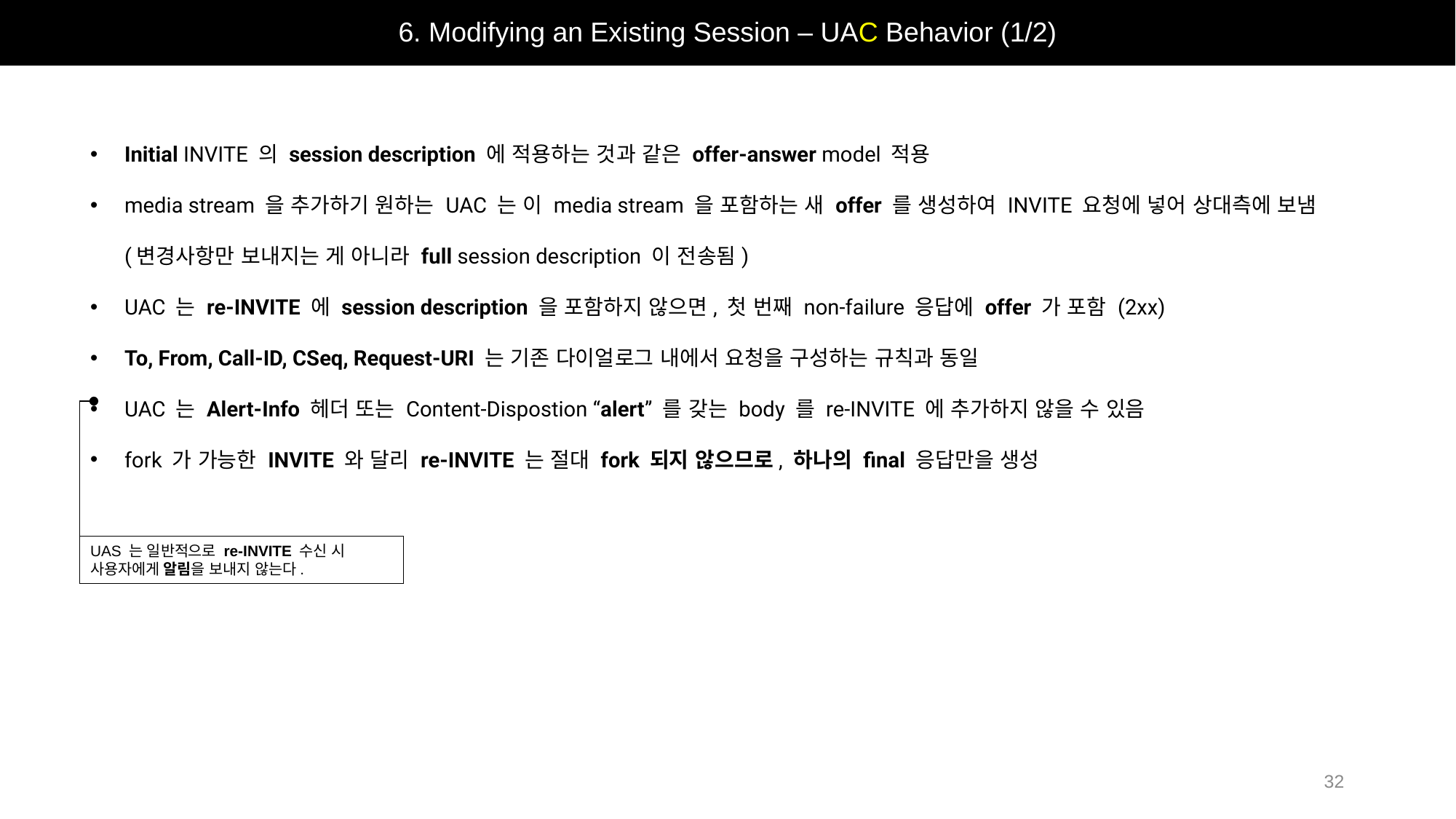

# 6. Modifying an Existing Session – UAC Behavior (1/2)
Initial INVITE 의 session description 에 적용하는 것과 같은 offer-answer model 적용
media stream 을 추가하기 원하는 UAC 는 이 media stream 을 포함하는 새 offer 를 생성하여 INVITE 요청에 넣어 상대측에 보냄
(변경사항만 보내지는 게 아니라 full session description 이 전송됨)
UAC 는 re-INVITE 에 session description 을 포함하지 않으면, 첫 번째 non-failure 응답에 offer 가 포함 (2xx)
To, From, Call-ID, CSeq, Request-URI 는 기존 다이얼로그 내에서 요청을 구성하는 규칙과 동일
UAC 는 Alert-Info 헤더 또는 Content-Dispostion “alert” 를 갖는 body 를 re-INVITE 에 추가하지 않을 수 있음
fork 가 가능한 INVITE 와 달리 re-INVITE 는 절대 fork 되지 않으므로, 하나의 final 응답만을 생성
UAS 는 일반적으로 re-INVITE 수신 시 사용자에게 알림을 보내지 않는다.
32